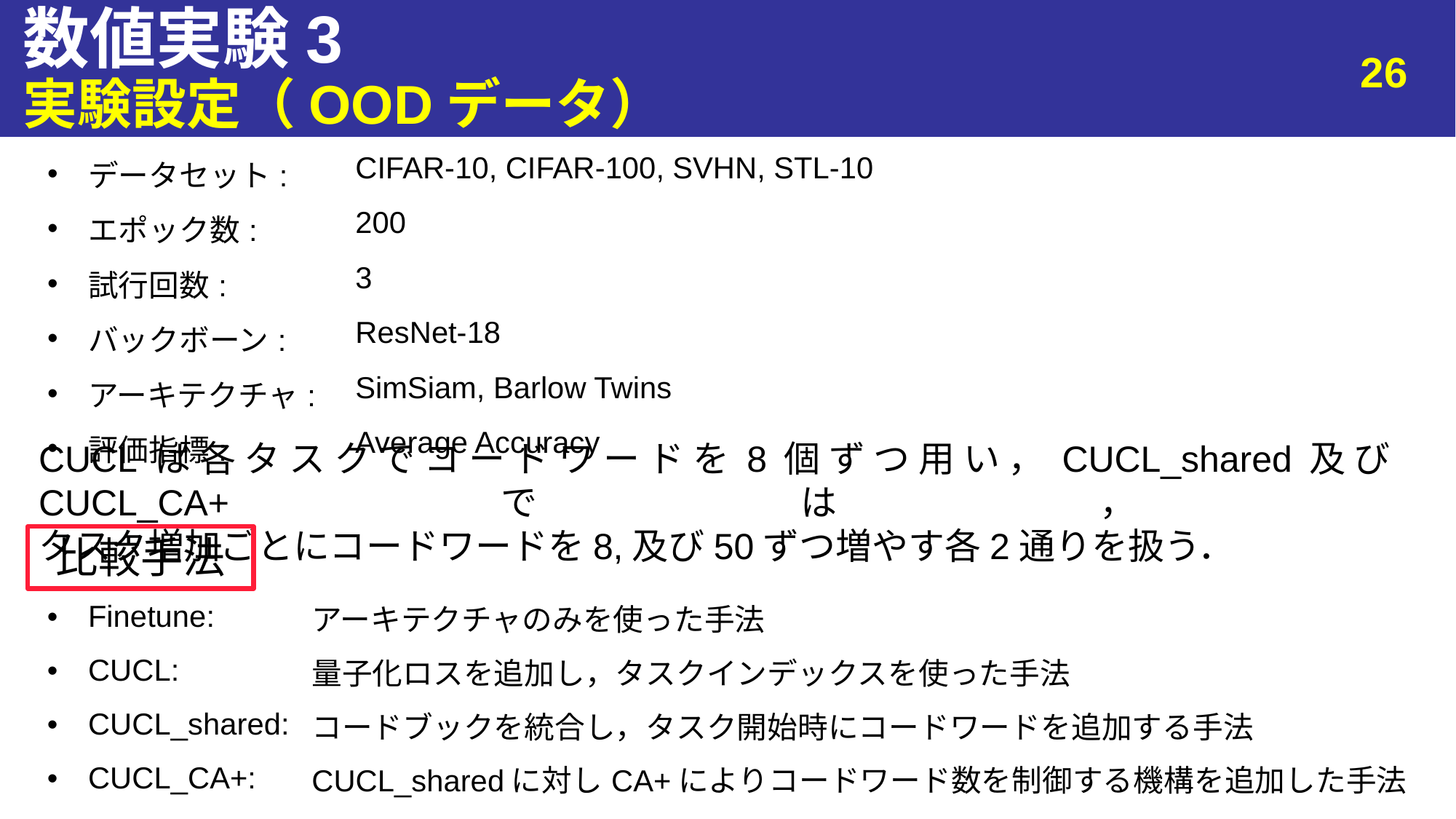

# 数値実験3
26
実験設定（OODデータ）
| データセット: | CIFAR-10, CIFAR-100, SVHN, STL-10 |
| --- | --- |
| エポック数: | 200 |
| 試行回数: | 3 |
| バックボーン: | ResNet-18 |
| アーキテクチャ: | SimSiam, Barlow Twins |
| 評価指標: | Average Accuracy |
CUCLは各タスクでコードワードを8個ずつ用い，CUCL_shared及びCUCL_CA+では，
タスク増加ごとにコードワードを8,及び50ずつ増やす各2通りを扱う．
比較手法

| Finetune: | アーキテクチャのみを使った手法 |
| --- | --- |
| CUCL: | 量子化ロスを追加し，タスクインデックスを使った手法 |
| CUCL\_shared: | コードブックを統合し，タスク開始時にコードワードを追加する手法 |
| CUCL\_CA+: | CUCL\_sharedに対しCA+によりコードワード数を制御する機構を追加した手法 |